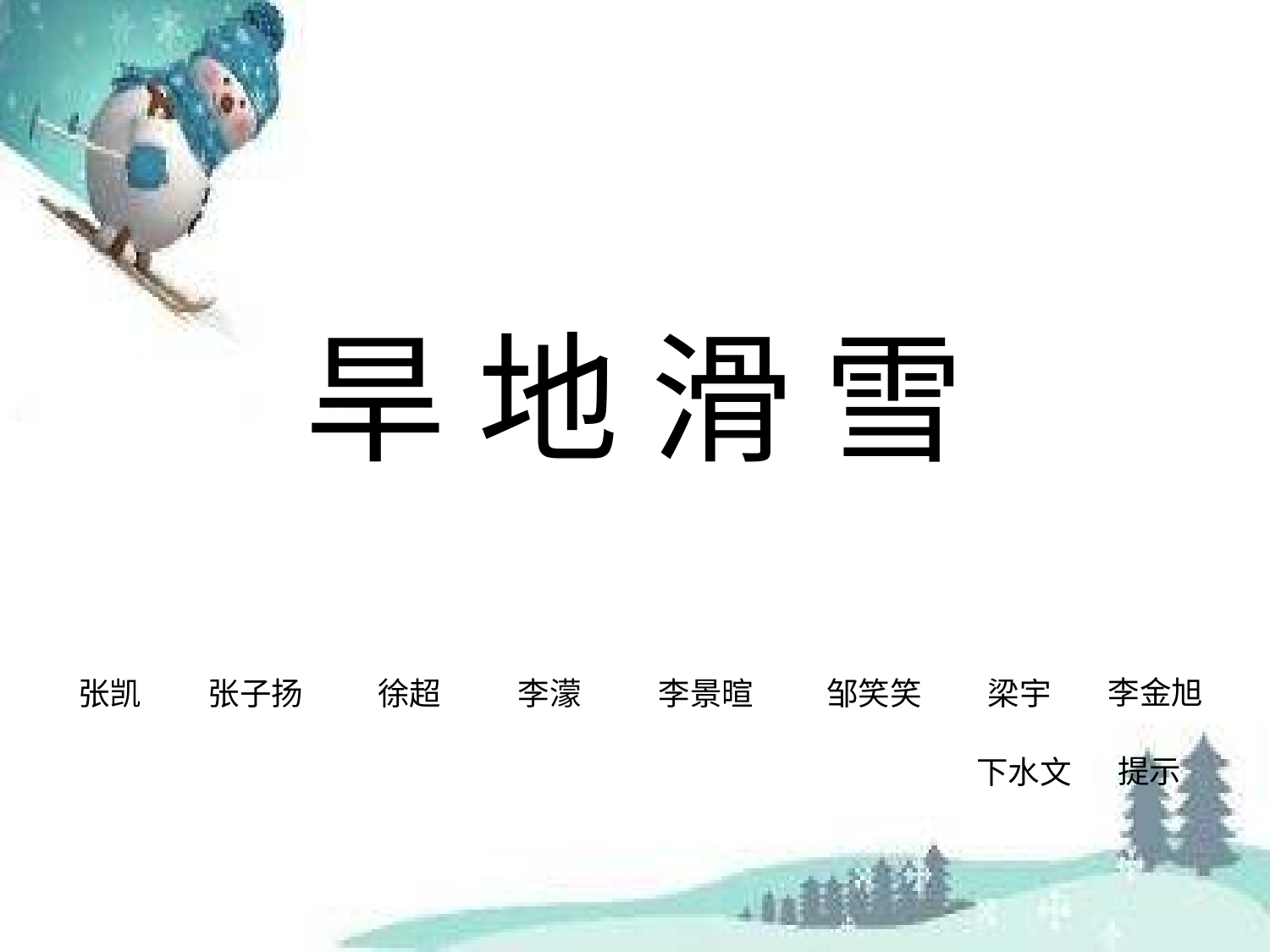

# 旱 地 滑 雪
李金旭
张凯
张子扬
徐超
李濛
李景暄
邹笑笑
梁宇
提示
下水文